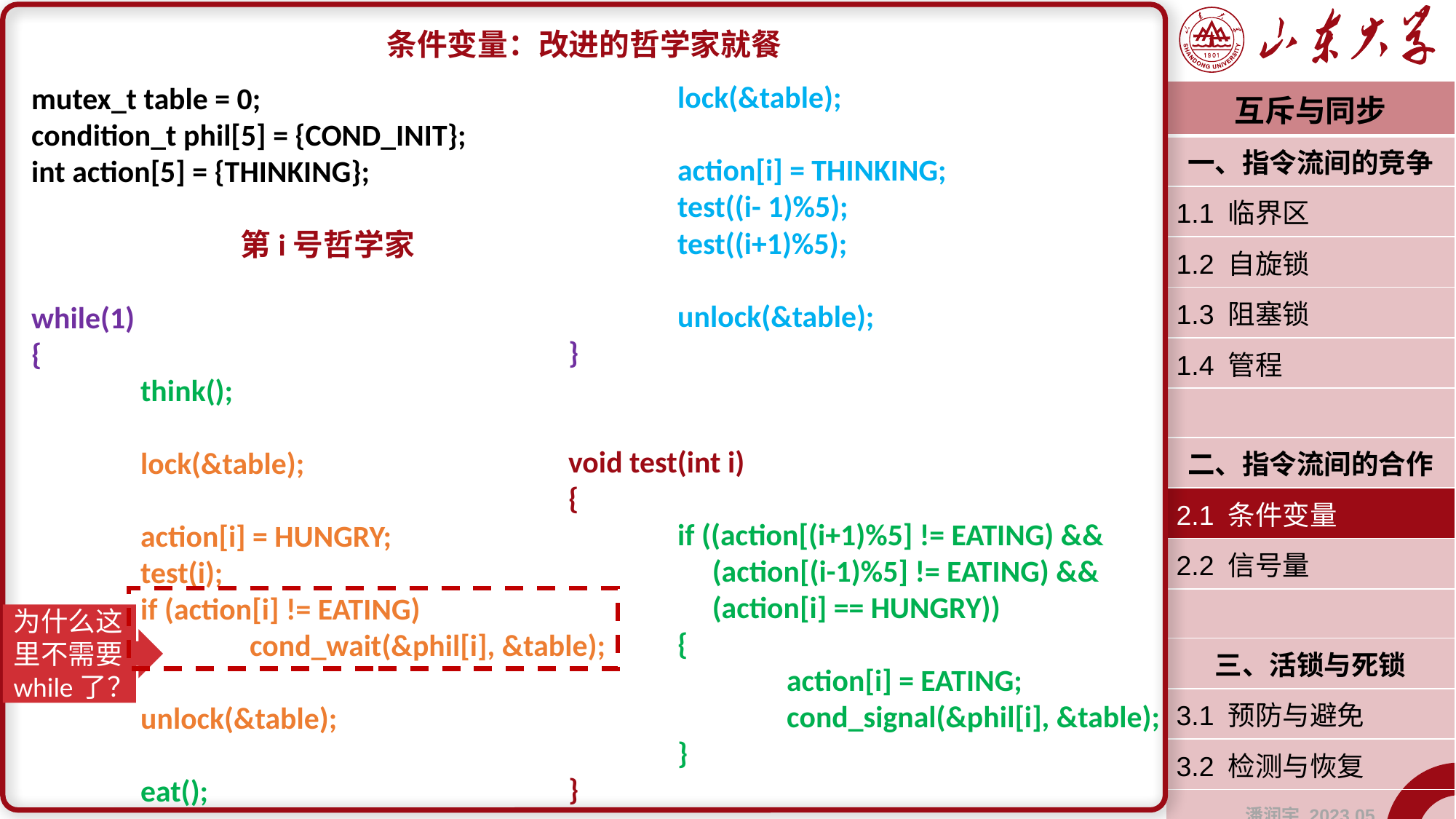

条件变量：改进的哲学家就餐
	lock(&table);

	action[i] = THINKING;
	test((i- 1)%5);
	test((i+1)%5);

	unlock(&table);
}

void test(int i)
{
	if ((action[(i+1)%5] != EATING) &&
	     (action[(i-1)%5] != EATING) &&
	     (action[i] == HUNGRY))
	{
		action[i] = EATING;
		cond_signal(&phil[i], &table);
	}
}
mutex_t table = 0;
condition_t phil[5] = {COND_INIT};
int action[5] = {THINKING};

第i号哲学家

while(1)
{
	think();

	lock(&table);

	action[i] = HUNGRY;
	test(i);
	if (action[i] != EATING)
		cond_wait(&phil[i], &table);

	unlock(&table);

	eat();
| 互斥与同步 |
| --- |
| 一、指令流间的竞争 |
| 1.1 临界区 |
| 1.2 自旋锁 |
| 1.3 阻塞锁 |
| 1.4 管程 |
|  |
| 二、指令流间的合作 |
| 2.1 条件变量 |
| 2.2 信号量 |
|  |
| 三、活锁与死锁 |
| 3.1 预防与避免 |
| 3.2 检测与恢复 |
| 潘润宇 2023.05 |

为什么这里不需要while了？